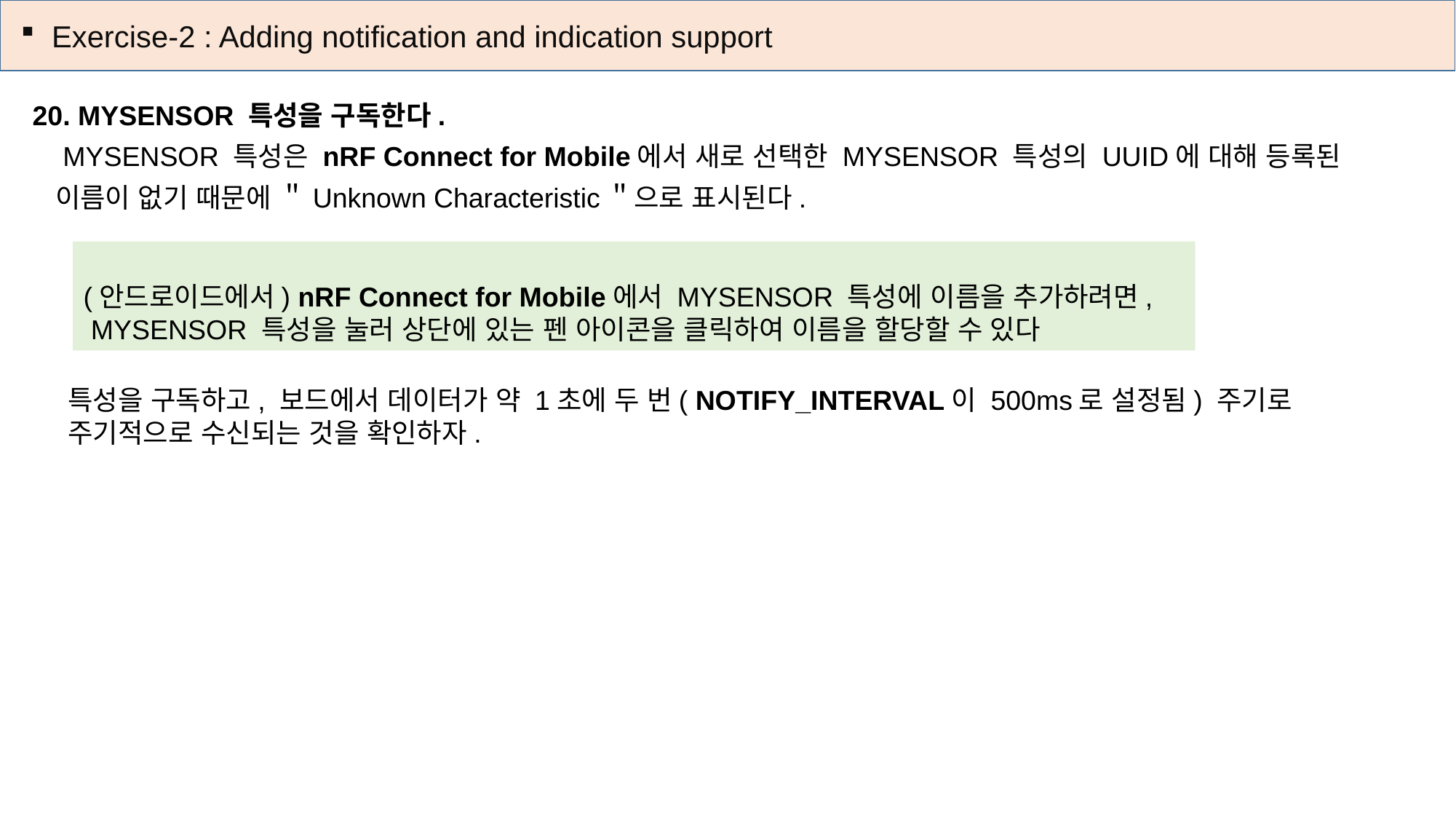

Exercise-2 : Adding notification and indication support
 MYSENSOR 특성을 구독한다.
    MYSENSOR 특성은 nRF Connect for Mobile에서 새로 선택한 MYSENSOR 특성의 UUID에 대해 등록된
   이름이 없기 때문에 ＂Unknown Characteristic＂으로 표시된다.

(안드로이드에서) nRF Connect for Mobile에서 MYSENSOR 특성에 이름을 추가하려면,
 MYSENSOR 특성을 눌러 상단에 있는 펜 아이콘을 클릭하여 이름을 할당할 수 있다
특성을 구독하고, 보드에서 데이터가 약 1초에 두 번( NOTIFY_INTERVAL이 500ms로 설정됨) 주기로 주기적으로 수신되는 것을 확인하자.